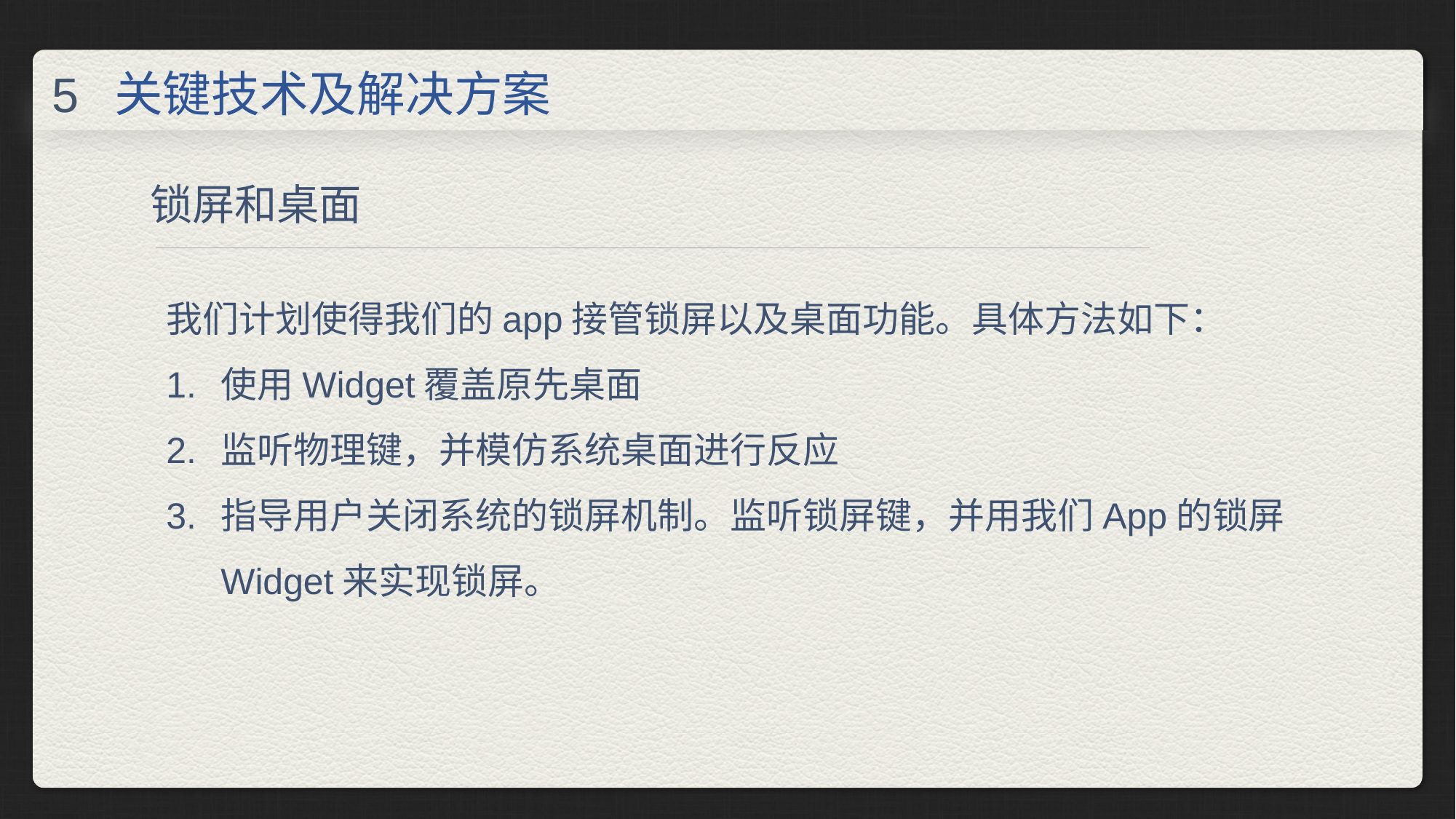

关键技术及解决方案
5
锁屏和桌面
我们计划使得我们的app接管锁屏以及桌面功能。具体方法如下：
使用Widget覆盖原先桌面
监听物理键，并模仿系统桌面进行反应
指导用户关闭系统的锁屏机制。监听锁屏键，并用我们App的锁屏Widget来实现锁屏。